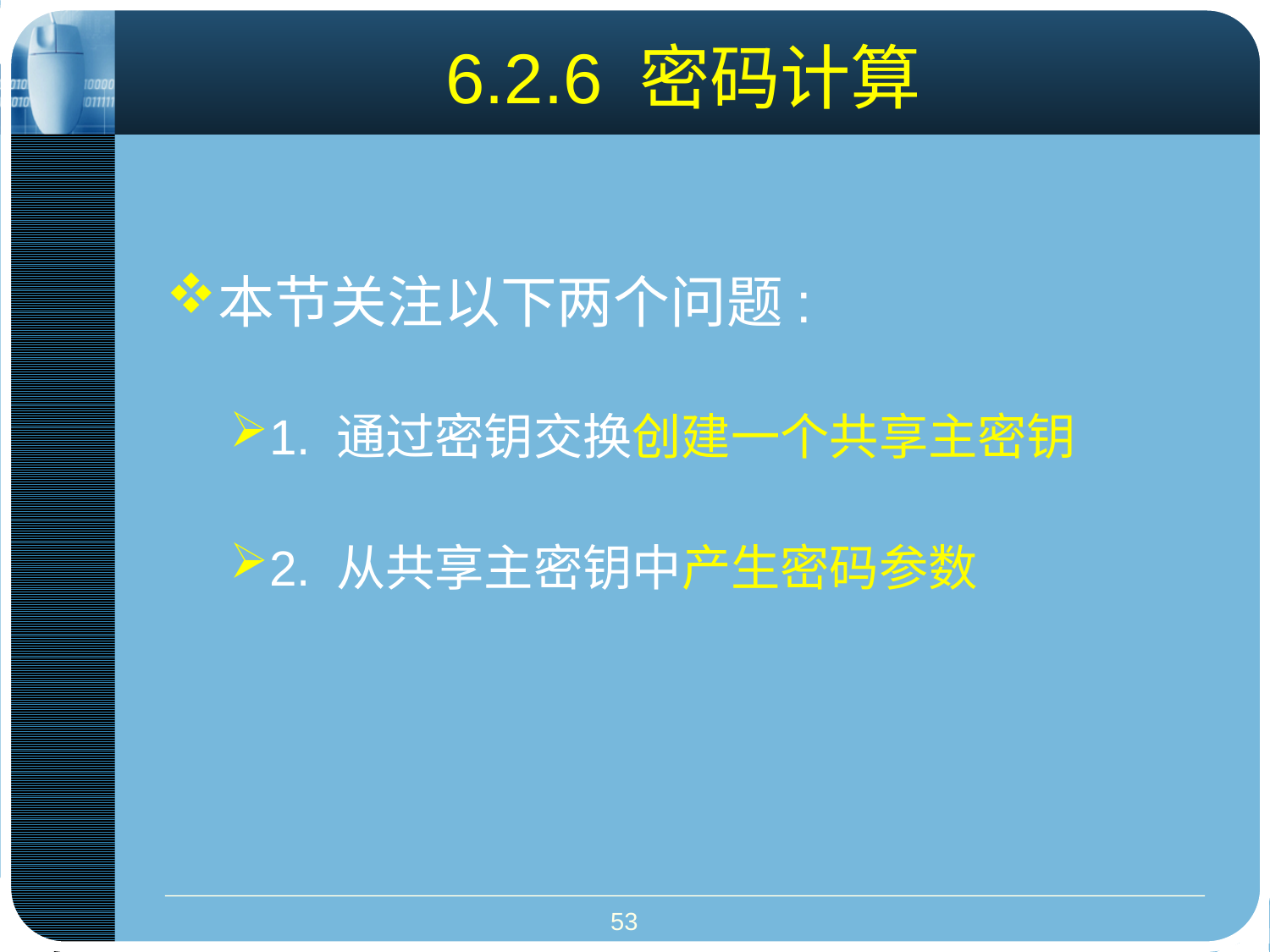

# 6.2.6 密码计算
本节关注以下两个问题:
1. 通过密钥交换创建一个共享主密钥
2. 从共享主密钥中产生密码参数
53